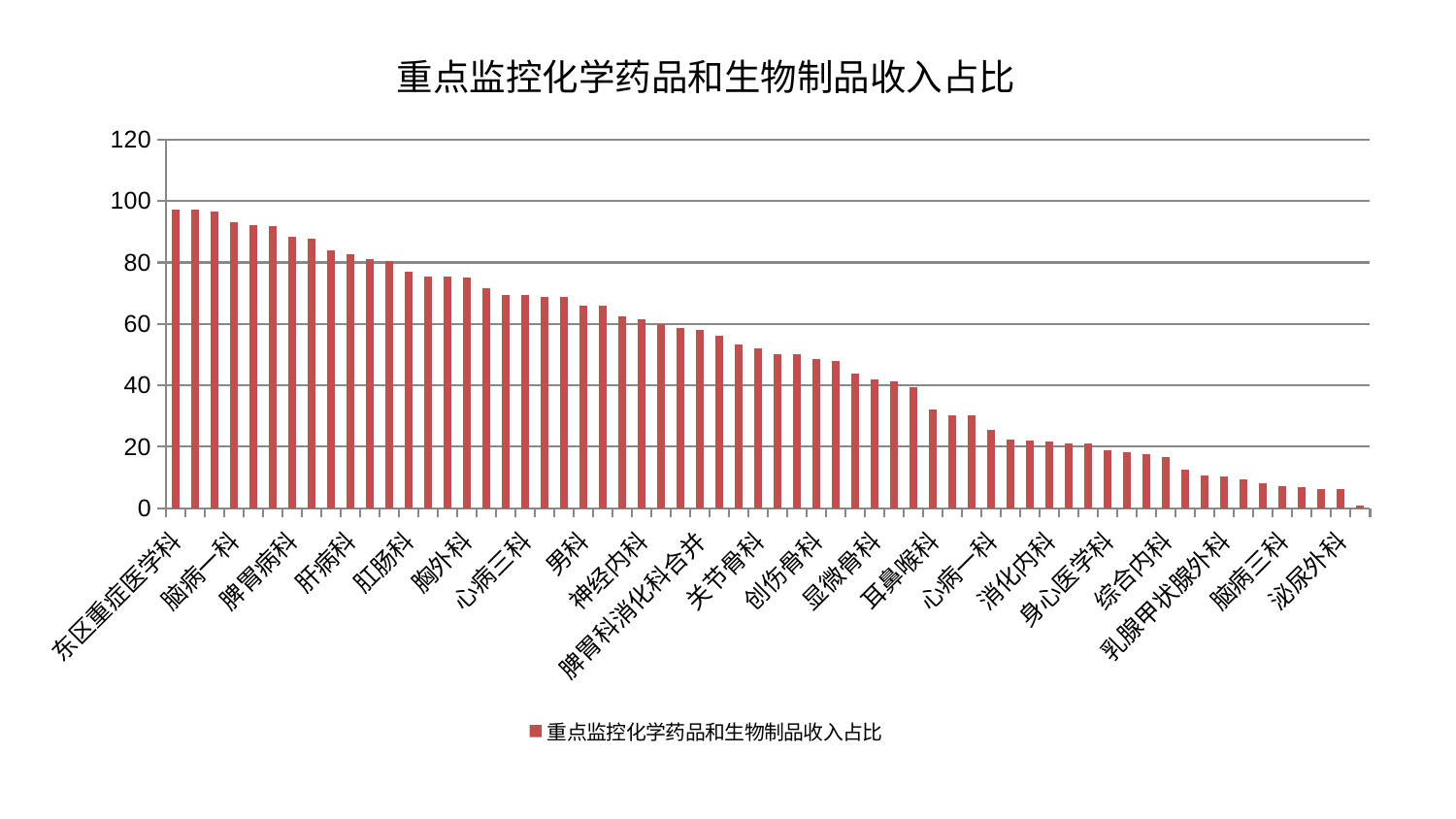

### Chart: 重点监控化学药品和生物制品收入占比

| Category | 重点监控化学药品和生物制品收入占比 |
|---|---|
| 东区重症医学科 | 97.23240155935665 |
| 西区重症医学科 | 97.22136202645648 |
| 儿科 | 96.68226275784599 |
| 脑病一科 | 93.21529621600367 |
| 心血管内科 | 92.26318232592409 |
| 肝胆外科 | 91.97820706489377 |
| 脾胃病科 | 88.3798800653979 |
| 骨科 | 87.68584460665578 |
| 周围血管科 | 83.96258490648312 |
| 肝病科 | 82.76328456546484 |
| 运动损伤骨科 | 81.09618090603819 |
| 心病四科 | 80.64037327886227 |
| 肛肠科 | 76.88599301595904 |
| 产科 | 75.44552877604922 |
| 脑病二科 | 75.39250618838625 |
| 胸外科 | 75.17027099653902 |
| 中医外治中心 | 71.74746363414768 |
| 血液科 | 69.40154697188876 |
| 心病三科 | 69.3490674322503 |
| 口腔科 | 68.80187763862217 |
| 重症医学科 | 68.66844049639369 |
| 男科 | 66.03131744934743 |
| 肾病科 | 65.82437652980462 |
| 神经外科 | 62.54878448240706 |
| 神经内科 | 61.555062469187405 |
| 肿瘤内科 | 60.07718637262267 |
| 妇科妇二科合并 | 58.77826612319688 |
| 脾胃科消化科合并 | 58.06084230744793 |
| 推拿科 | 56.28411614897626 |
| 肾脏内科 | 53.42590120249358 |
| 关节骨科 | 51.99755520136 |
| 普通外科 | 50.25339163188587 |
| 微创骨科 | 50.21657344230195 |
| 创伤骨科 | 48.53565456243349 |
| 东区肾病科 | 47.93753220481505 |
| 风湿病科 | 43.89243626111077 |
| 显微骨科 | 41.90200154211568 |
| 妇二科 | 41.19887241357603 |
| 康复科 | 39.379884636714046 |
| 耳鼻喉科 | 32.071980618080964 |
| 内分泌科 | 30.36280546074206 |
| 治未病中心 | 30.270795464313196 |
| 心病一科 | 25.61799899891073 |
| 小儿骨科 | 22.47573814872115 |
| 小儿推拿科 | 21.955829523520332 |
| 消化内科 | 21.592315461217847 |
| 眼科 | 21.1541623661859 |
| 中医经典科 | 21.07992907200358 |
| 身心医学科 | 18.72569661130825 |
| 心病二科 | 18.320334365296652 |
| 美容皮肤科 | 17.675602820396996 |
| 综合内科 | 16.75779882310311 |
| 呼吸内科 | 12.698413391437157 |
| 医院 | 10.768390187405007 |
| 乳腺甲状腺外科 | 10.315016341347349 |
| 皮肤科 | 9.477663965799499 |
| 老年医学科 | 8.122838079876837 |
| 脑病三科 | 7.2205949384926305 |
| 脊柱骨科 | 6.771308604621806 |
| 针灸科 | 6.323674946119628 |
| 泌尿外科 | 6.226651860162691 |
| 妇科 | 0.82301722178586 |
107